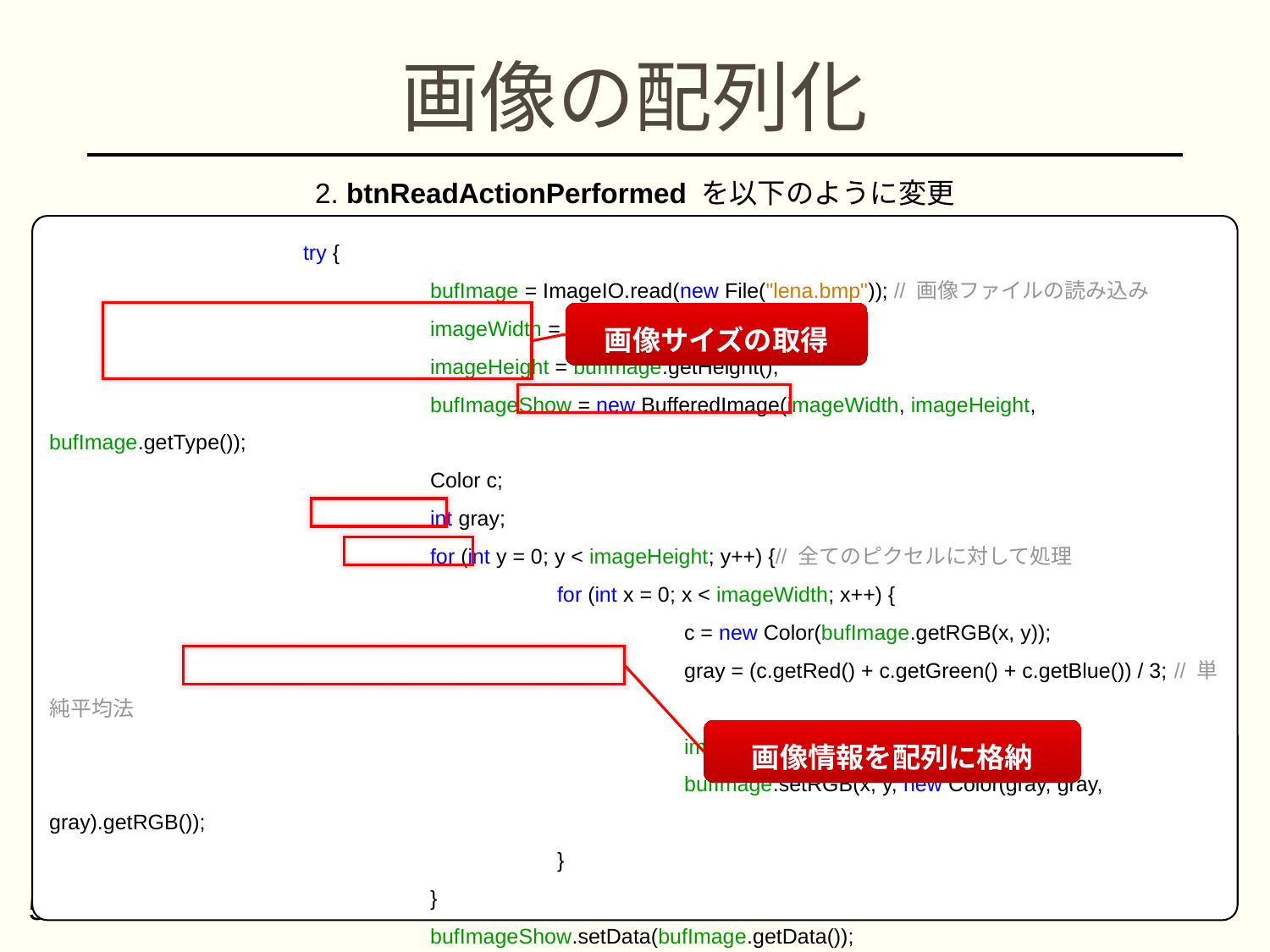

# 画像の配列化
2. btnReadActionPerformed を以下のように変更
		try {
			bufImage = ImageIO.read(new File("lena.bmp")); // 画像ファイルの読み込み
			imageWidth = bufImage.getWidth();
			imageHeight = bufImage.getHeight();
			bufImageShow = new BufferedImage(imageWidth, imageHeight, bufImage.getType());
			Color c;
			int gray;
			for (int y = 0; y < imageHeight; y++) {// 全てのピクセルに対して処理
				for (int x = 0; x < imageWidth; x++) {
					c = new Color(bufImage.getRGB(x, y));
					gray = (c.getRed() + c.getGreen() + c.getBlue()) / 3; // 単純平均法
					imageData[y * imageWidth + x] = gray;
					bufImage.setRGB(x, y, new Color(gray, gray, gray).getRGB());
				}
			}
			bufImageShow.setData(bufImage.getData());
			lblDraw.setIcon(new ImageIcon(bufImageShow)); // 画像の表示
		} catch (IOException e) { e.printStackTrace(); }

画像サイズの取得

画像情報を配列に格納
52